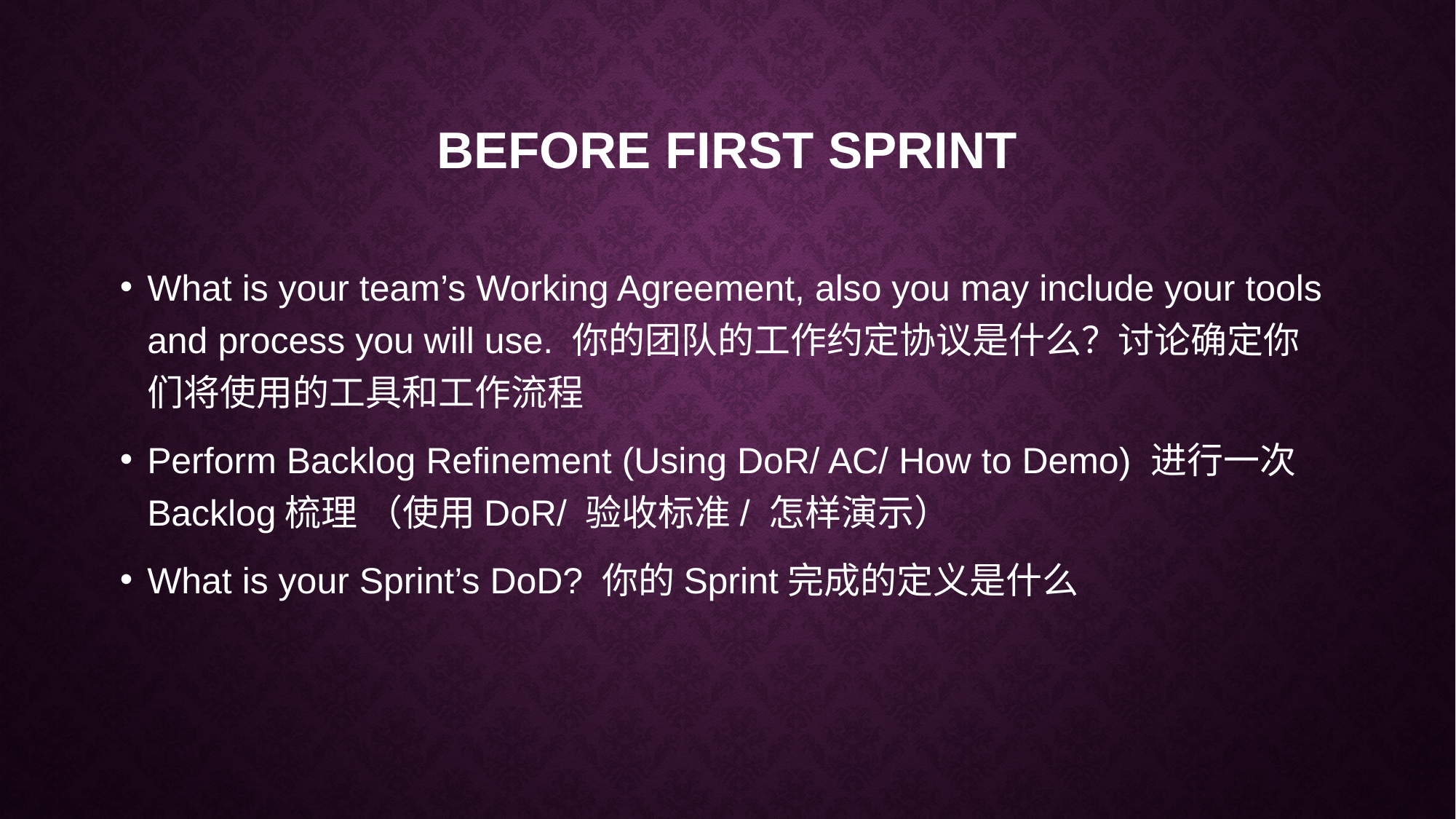

# Before first sprint
What is your team’s Working Agreement, also you may include your tools and process you will use. 你的团队的工作约定协议是什么？讨论确定你们将使用的工具和工作流程
Perform Backlog Refinement (Using DoR/ AC/ How to Demo) 进行一次Backlog梳理 （使用DoR/ 验收标准/ 怎样演示）
What is your Sprint’s DoD? 你的Sprint完成的定义是什么